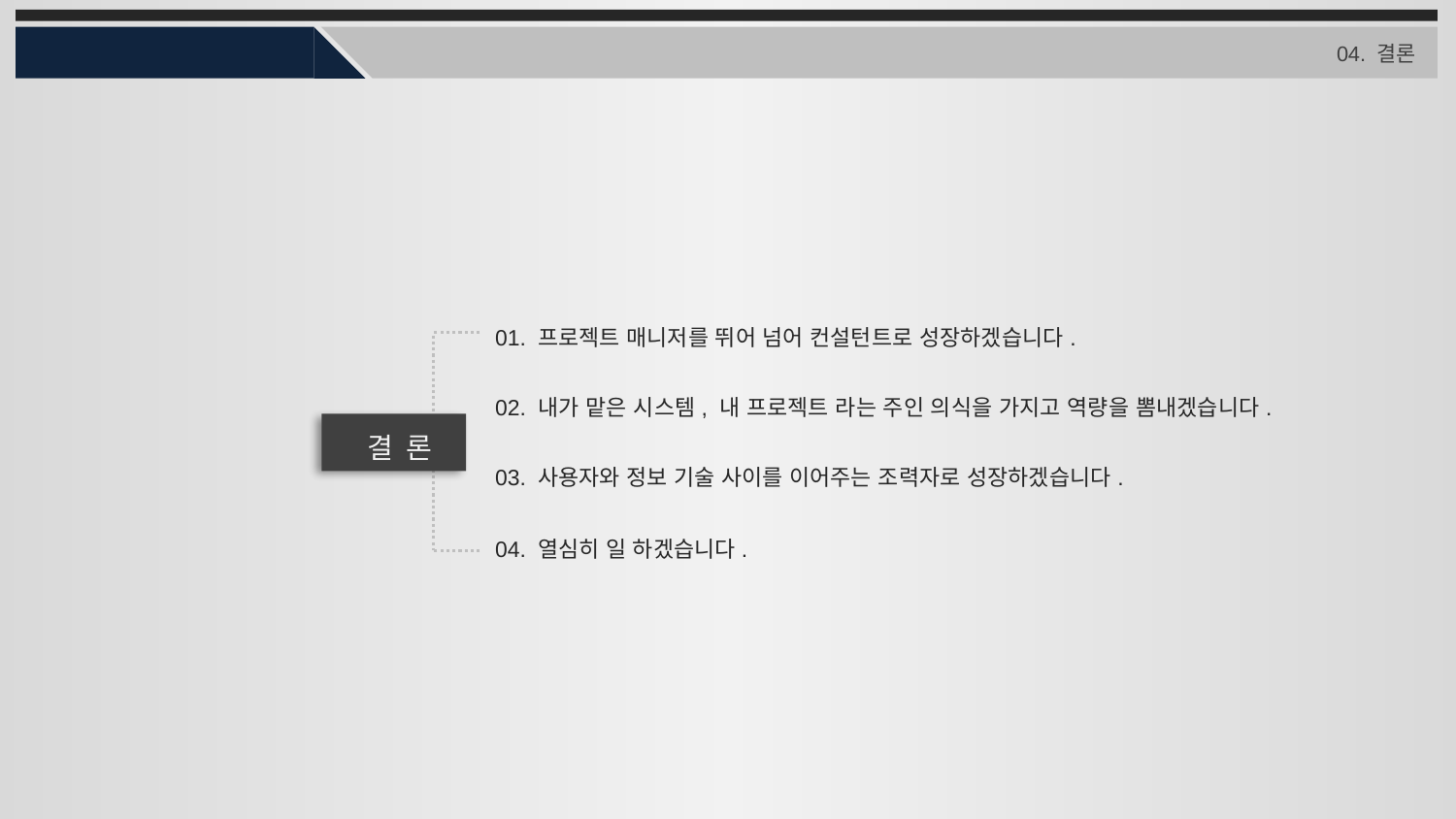

04. 결론
01. 프로젝트 매니저를 뛰어 넘어 컨설턴트로 성장하겠습니다.
02. 내가 맡은 시스템, 내 프로젝트 라는 주인 의식을 가지고 역량을 뽐내겠습니다.
결론

03. 사용자와 정보 기술 사이를 이어주는 조력자로 성장하겠습니다.
04. 열심히 일 하겠습니다.